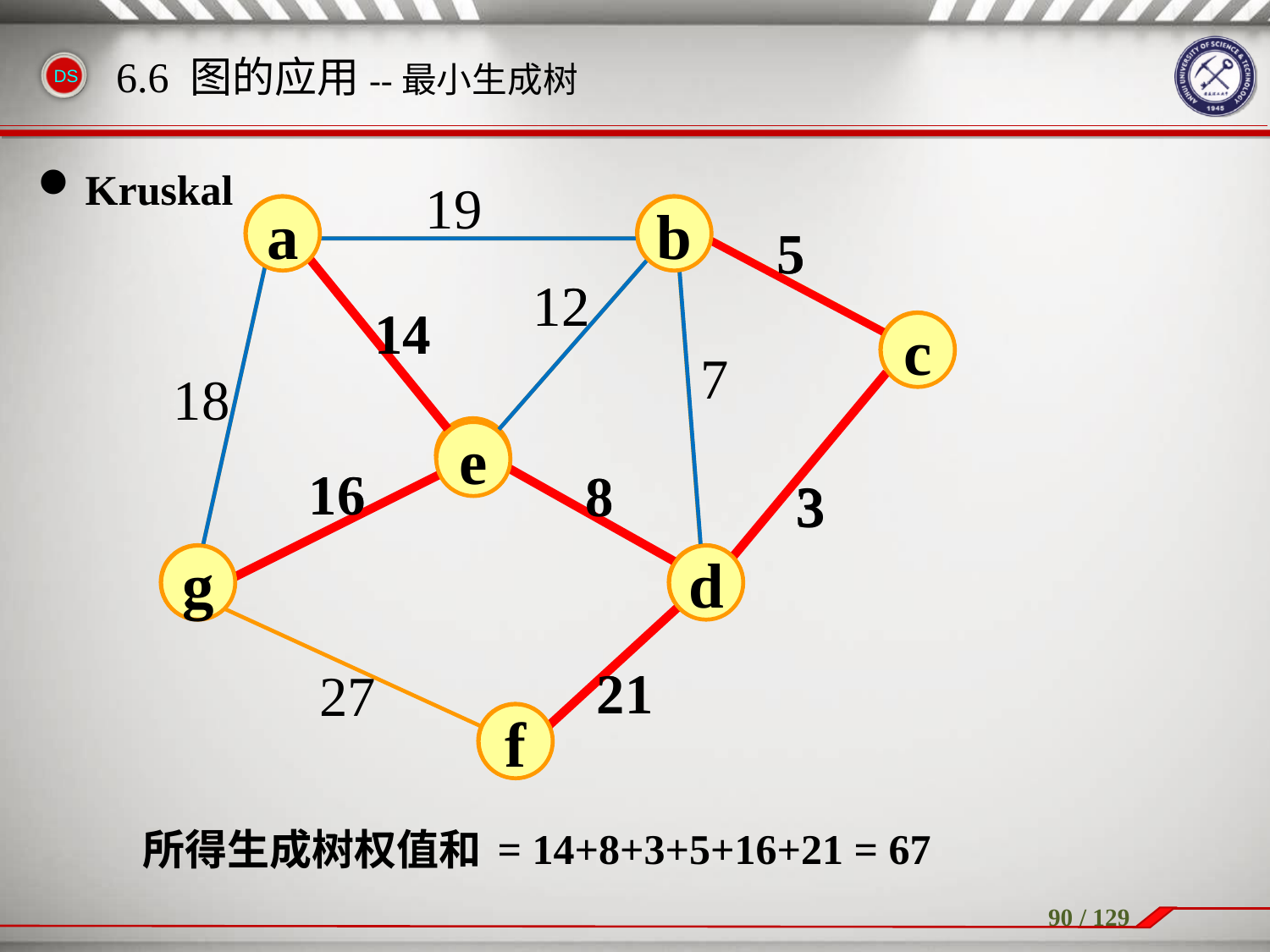

Kruskal
6.6 图的应用--最小生成树
19
a
b
a
b
5
5

12
12

14
14
c
c
7
18

e
e
16
16
8
8
3
3

g
d
g
d

21
21
27
f
f
= 14+8+3+5+16+21 = 67
所得生成树权值和